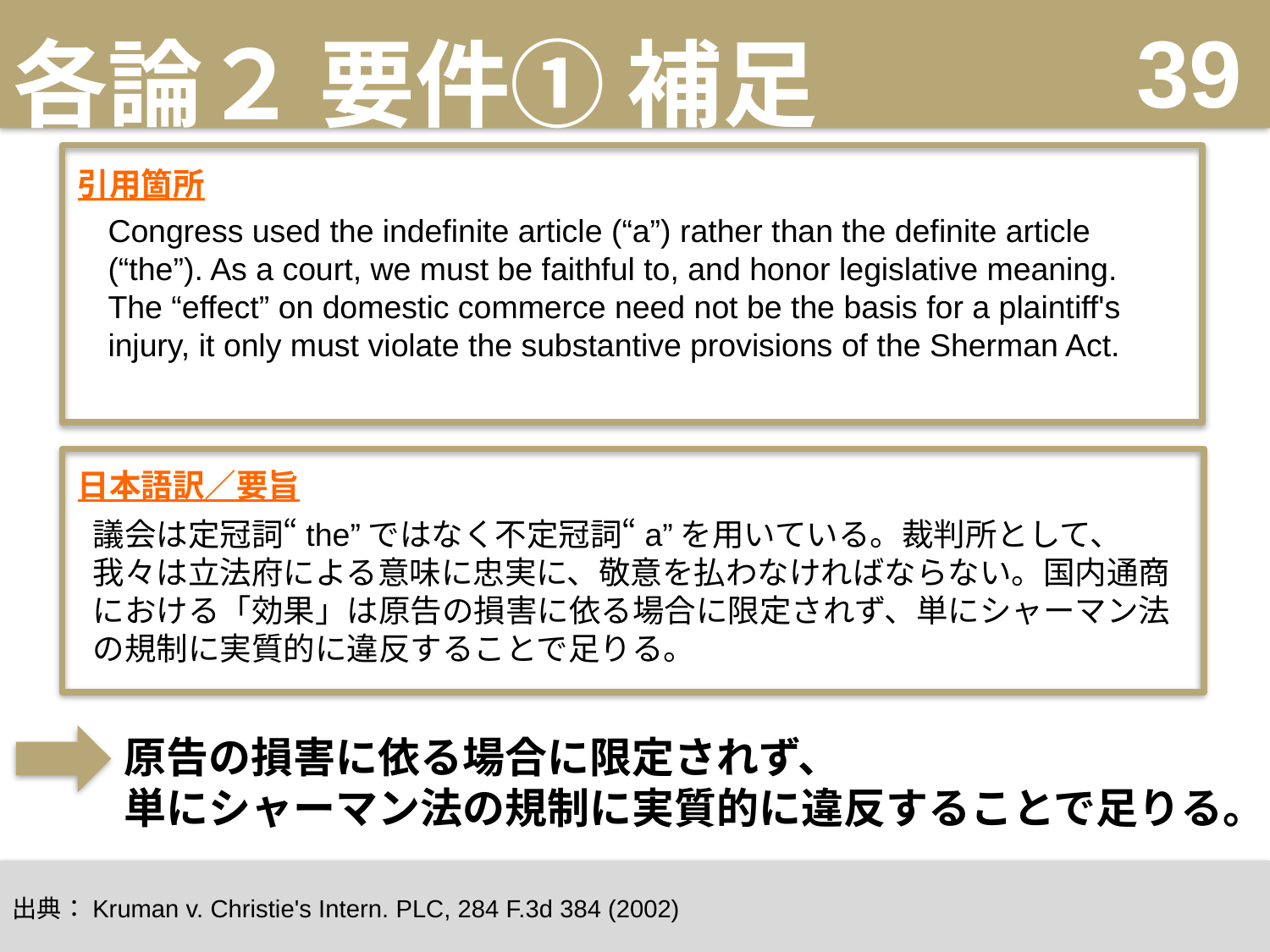

# 各論２ 要件① 補足
39

引用箇所
Congress used the indefinite article (“a”) rather than the definite article (“the”). As a court, we must be faithful to, and honor legislative meaning. The “effect” on domestic commerce need not be the basis for a plaintiff's injury, it only must violate the substantive provisions of the Sherman Act.

日本語訳／要旨
議会は定冠詞“the”ではなく不定冠詞“a”を用いている。裁判所として、我々は立法府による意味に忠実に、敬意を払わなければならない。国内通商における「効果」は原告の損害に依る場合に限定されず、単にシャーマン法の規制に実質的に違反することで足りる。
原告の損害に依る場合に限定されず、
単にシャーマン法の規制に実質的に違反することで足りる。

出典：Kruman v. Christie's Intern. PLC, 284 F.3d 384 (2002)